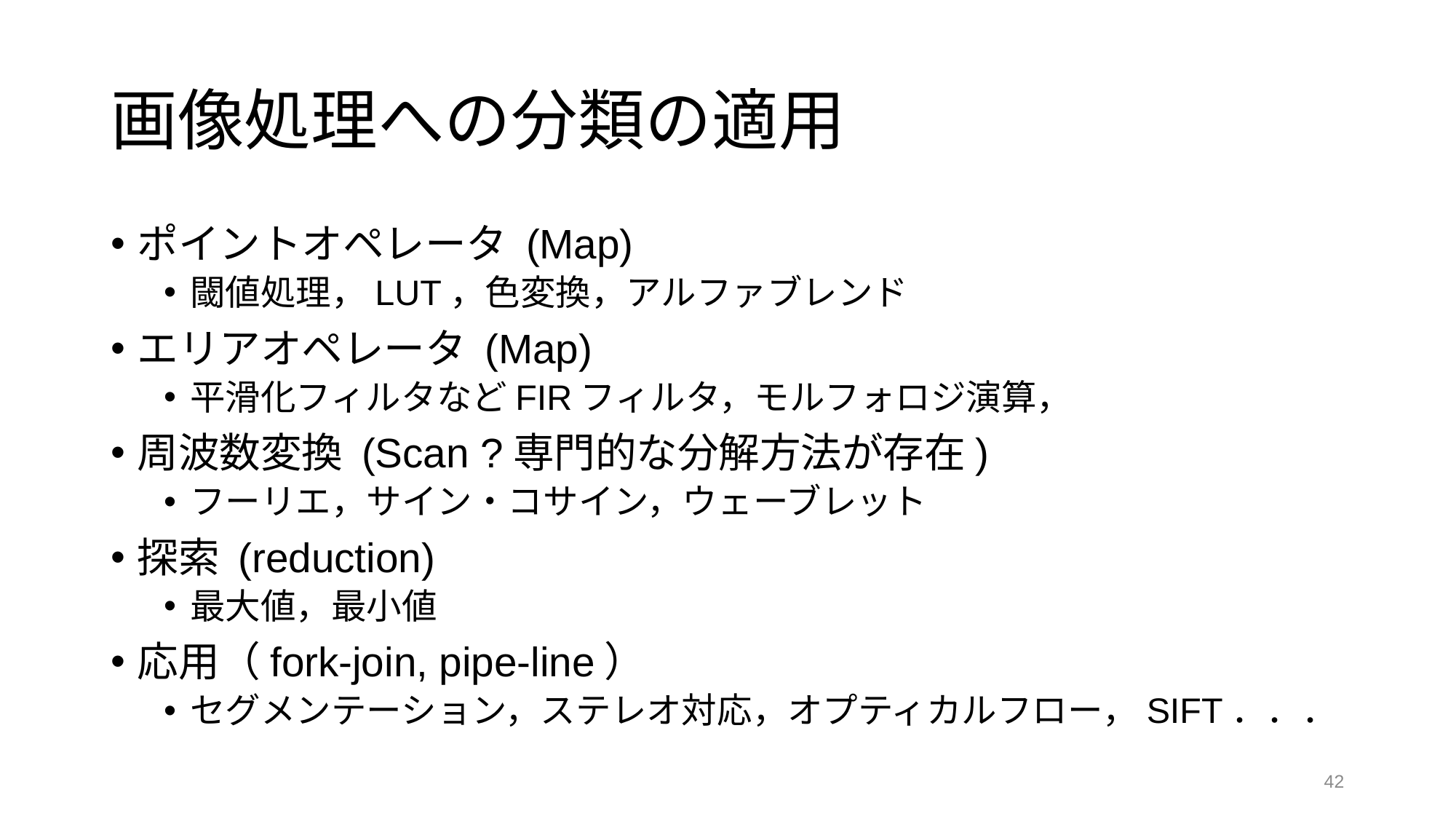

# 画像処理への分類の適用
ポイントオペレータ (Map)
閾値処理，LUT，色変換，アルファブレンド
エリアオペレータ (Map)
平滑化フィルタなどFIRフィルタ，モルフォロジ演算，
周波数変換 (Scan ?専門的な分解方法が存在)
フーリエ，サイン・コサイン，ウェーブレット
探索 (reduction)
最大値，最小値
応用（fork-join, pipe-line）
セグメンテーション，ステレオ対応，オプティカルフロー，SIFT．．．
42